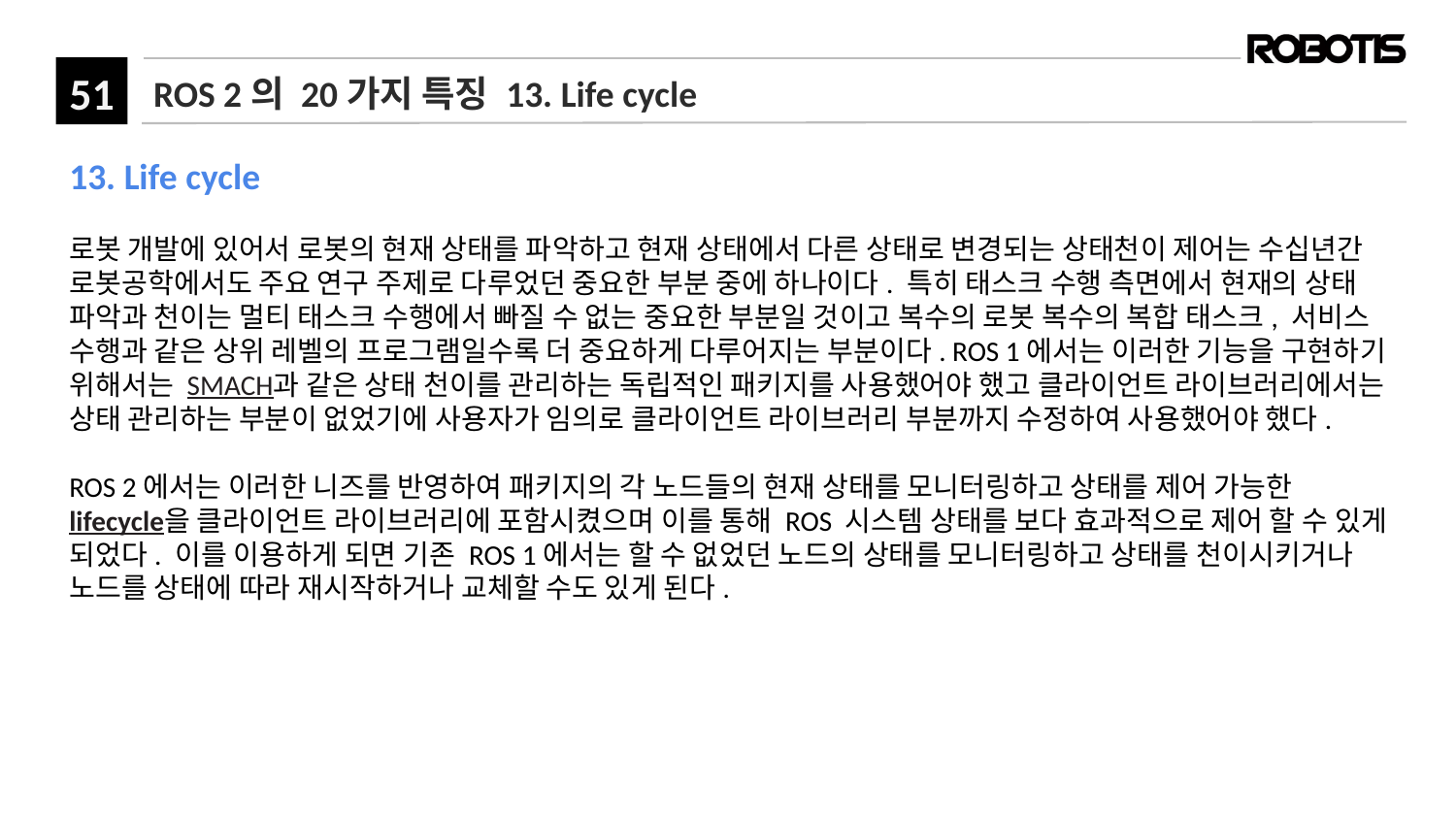

# ROS 2의 20가지 특징 13. Life cycle
13. Life cycle

로봇 개발에 있어서 로봇의 현재 상태를 파악하고 현재 상태에서 다른 상태로 변경되는 상태천이 제어는 수십년간 로봇공학에서도 주요 연구 주제로 다루었던 중요한 부분 중에 하나이다. 특히 태스크 수행 측면에서 현재의 상태 파악과 천이는 멀티 태스크 수행에서 빠질 수 없는 중요한 부분일 것이고 복수의 로봇 복수의 복합 태스크, 서비스 수행과 같은 상위 레벨의 프로그램일수록 더 중요하게 다루어지는 부분이다. ROS 1에서는 이러한 기능을 구현하기 위해서는 SMACH과 같은 상태 천이를 관리하는 독립적인 패키지를 사용했어야 했고 클라이언트 라이브러리에서는 상태 관리하는 부분이 없었기에 사용자가 임의로 클라이언트 라이브러리 부분까지 수정하여 사용했어야 했다.

ROS 2에서는 이러한 니즈를 반영하여 패키지의 각 노드들의 현재 상태를 모니터링하고 상태를 제어 가능한 lifecycle을 클라이언트 라이브러리에 포함시켰으며 이를 통해 ROS 시스템 상태를 보다 효과적으로 제어 할 수 있게 되었다. 이를 이용하게 되면 기존 ROS 1에서는 할 수 없었던 노드의 상태를 모니터링하고 상태를 천이시키거나 노드를 상태에 따라 재시작하거나 교체할 수도 있게 된다.